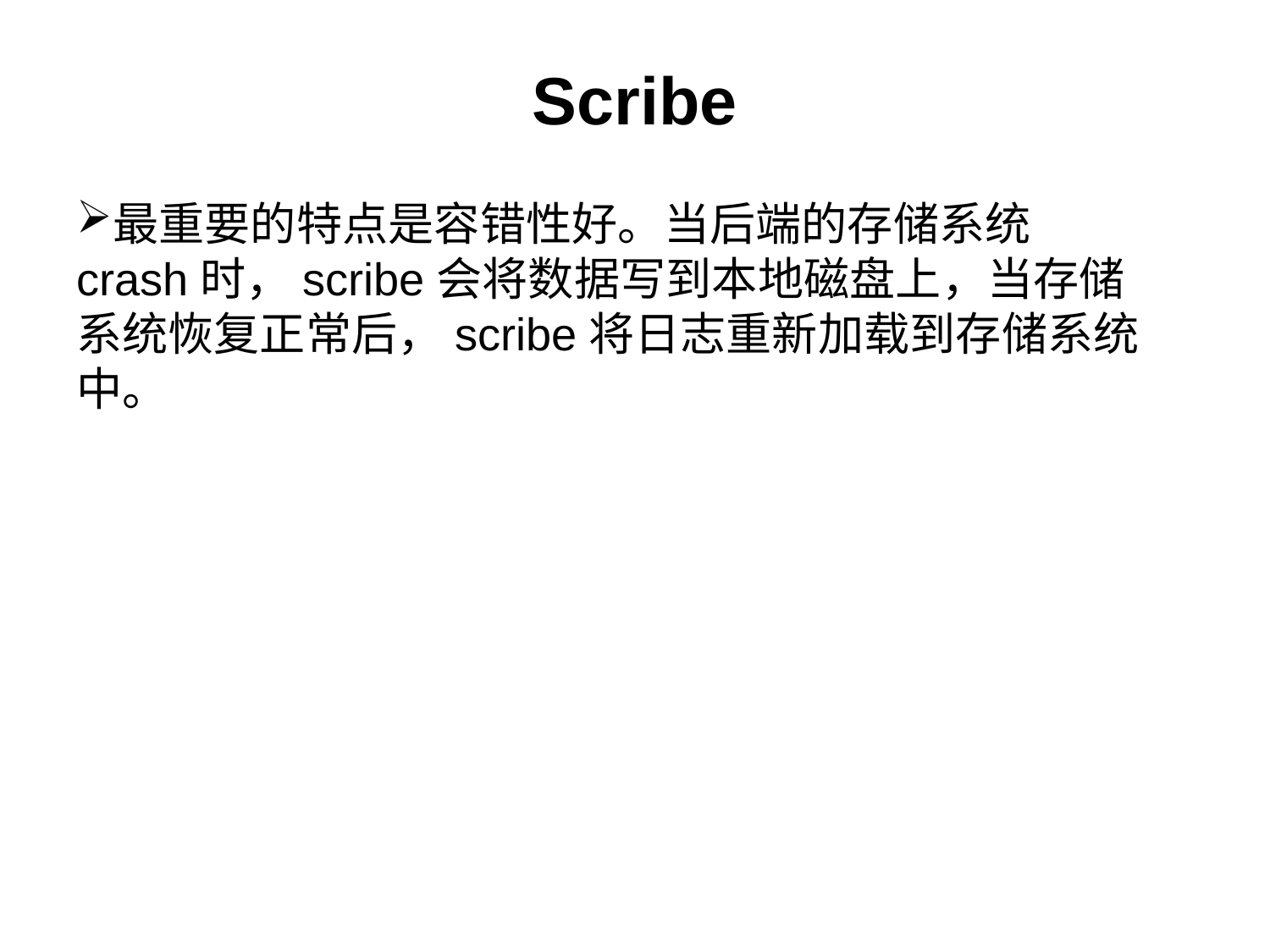

Scribe
最重要的特点是容错性好。当后端的存储系统crash时，scribe会将数据写到本地磁盘上，当存储系统恢复正常后，scribe将日志重新加载到存储系统中。